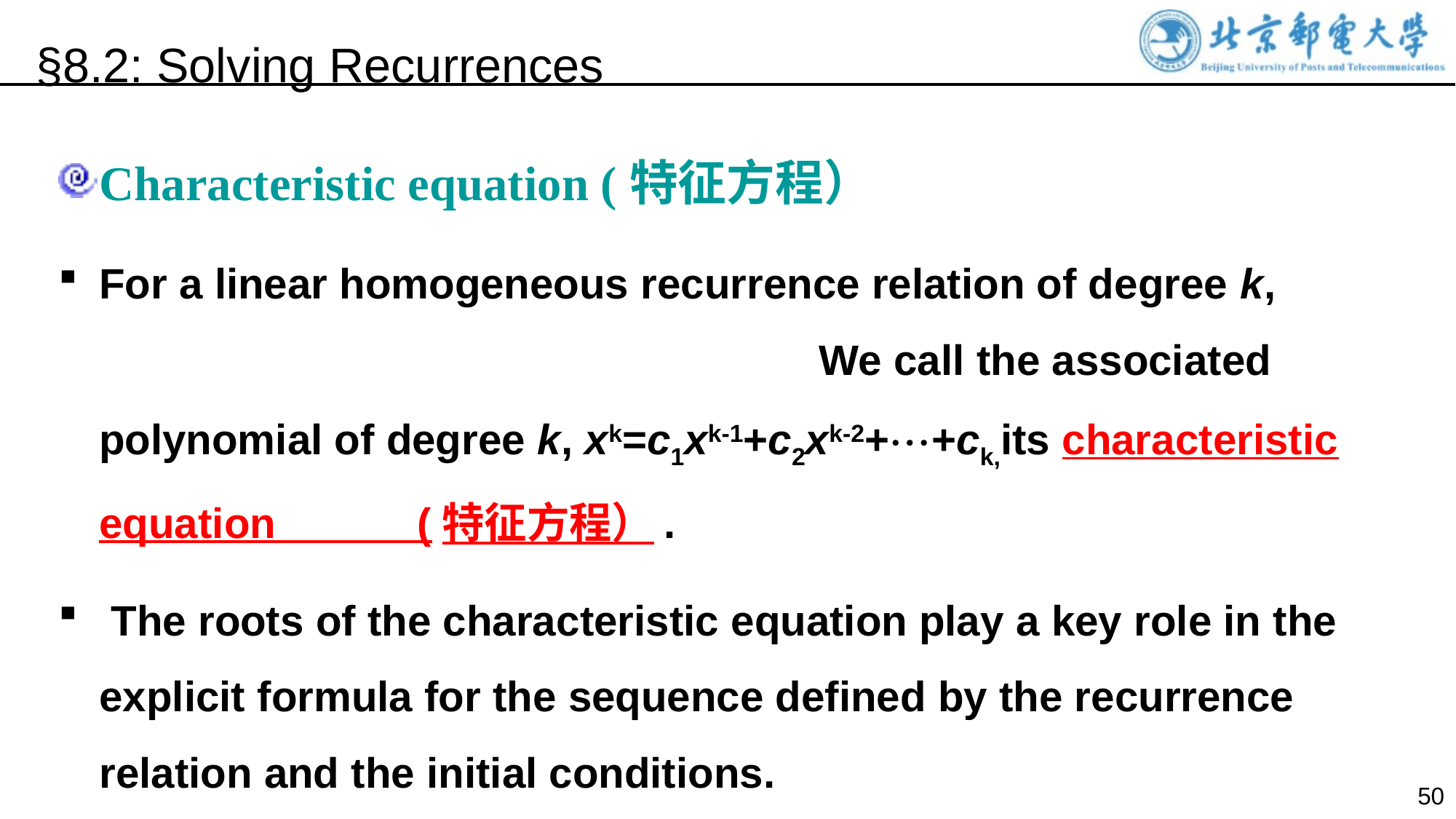

§8.2: Solving Recurrences
Characteristic equation (特征方程）
For a linear homogeneous recurrence relation of degree k,                                                                   We call the associated polynomial of degree k, xk=c1xk-1+c2xk-2+…+ck,its characteristic equation            (特征方程）.
 The roots of the characteristic equation play a key role in the explicit formula for the sequence defined by the recurrence relation and the initial conditions.